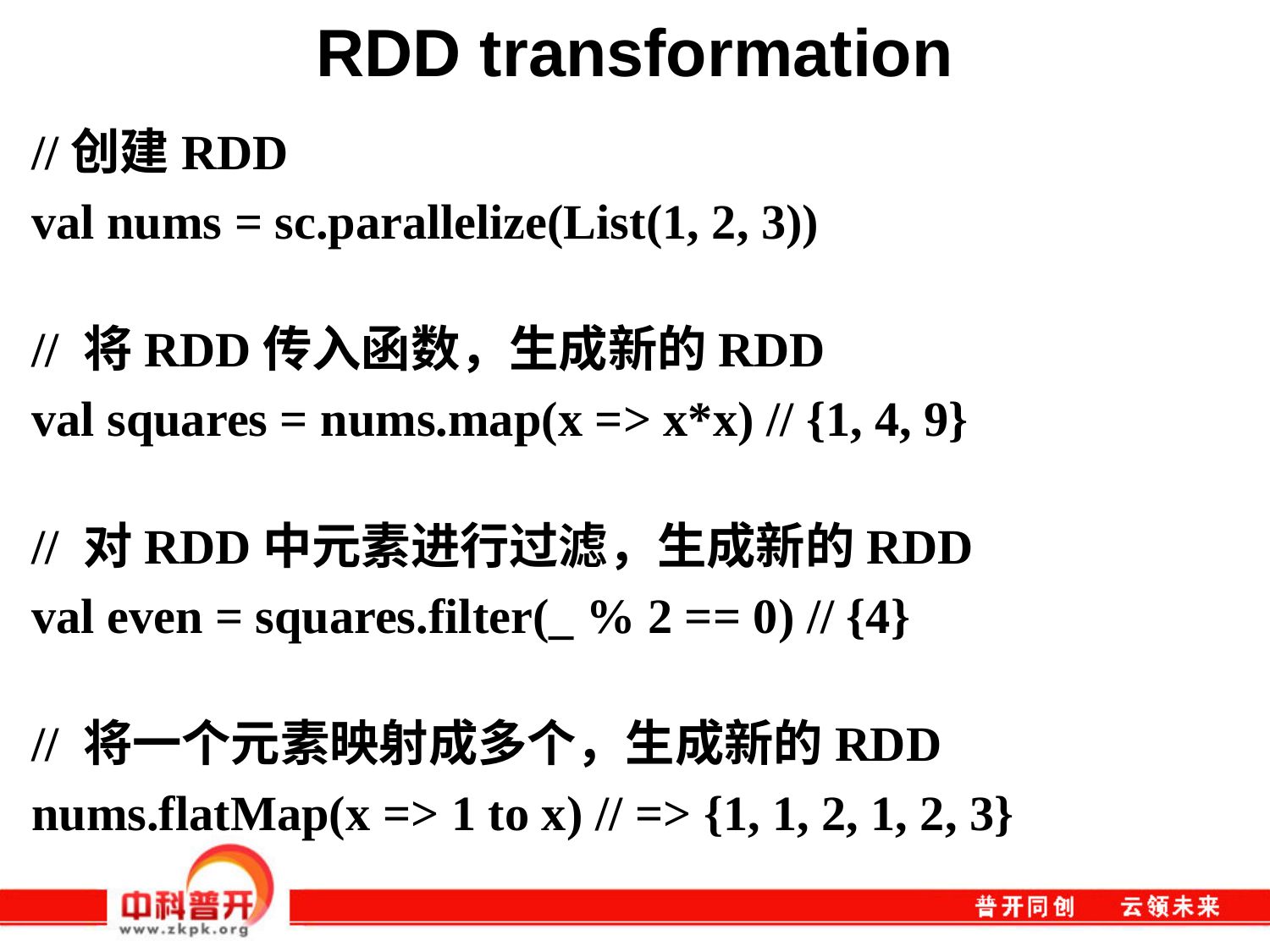

# RDD transformation
//创建RDD
val nums = sc.parallelize(List(1, 2, 3))

// 将RDD传入函数，生成新的RDD
val squares = nums.map(x => x*x) // {1, 4, 9}

// 对RDD中元素进行过滤，生成新的RDD
val even = squares.filter(_ % 2 == 0) // {4}

// 将一个元素映射成多个，生成新的RDD
nums.flatMap(x => 1 to x) // => {1, 1, 2, 1, 2, 3}